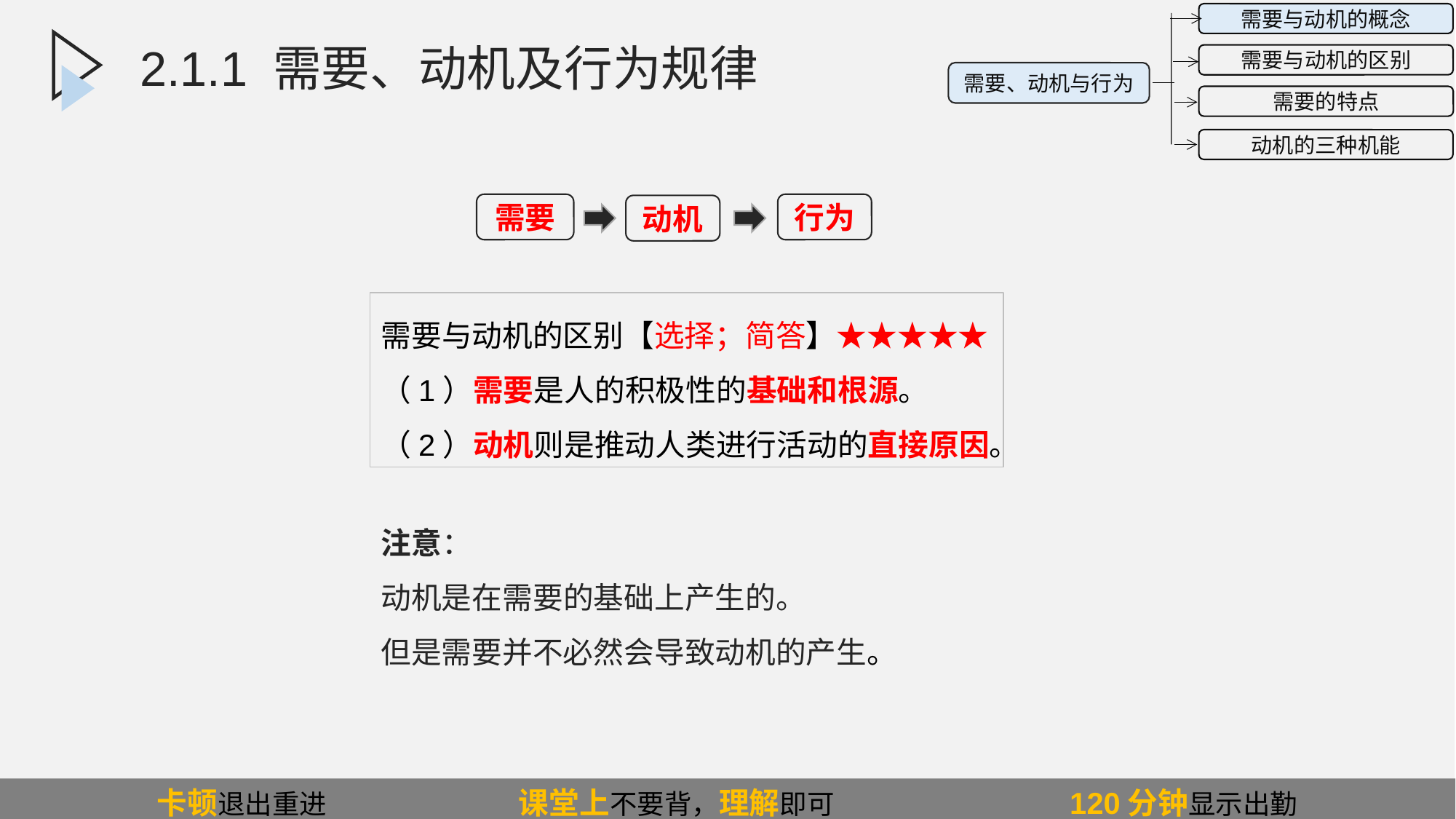

2.1.2二、需要与动机
需要与动机的概念
需要与动机的区别

需要的特点
动机的三种机能
需要、动机与行为
2.1.1 需要、动机及行为规律
需要
行为
动机

需要与动机的区别【选择；简答】★★★★★
（1）需要是人的积极性的基础和根源。
（2）动机则是推动人类进行活动的直接原因。
注意：
动机是在需要的基础上产生的。
但是需要并不必然会导致动机的产生。